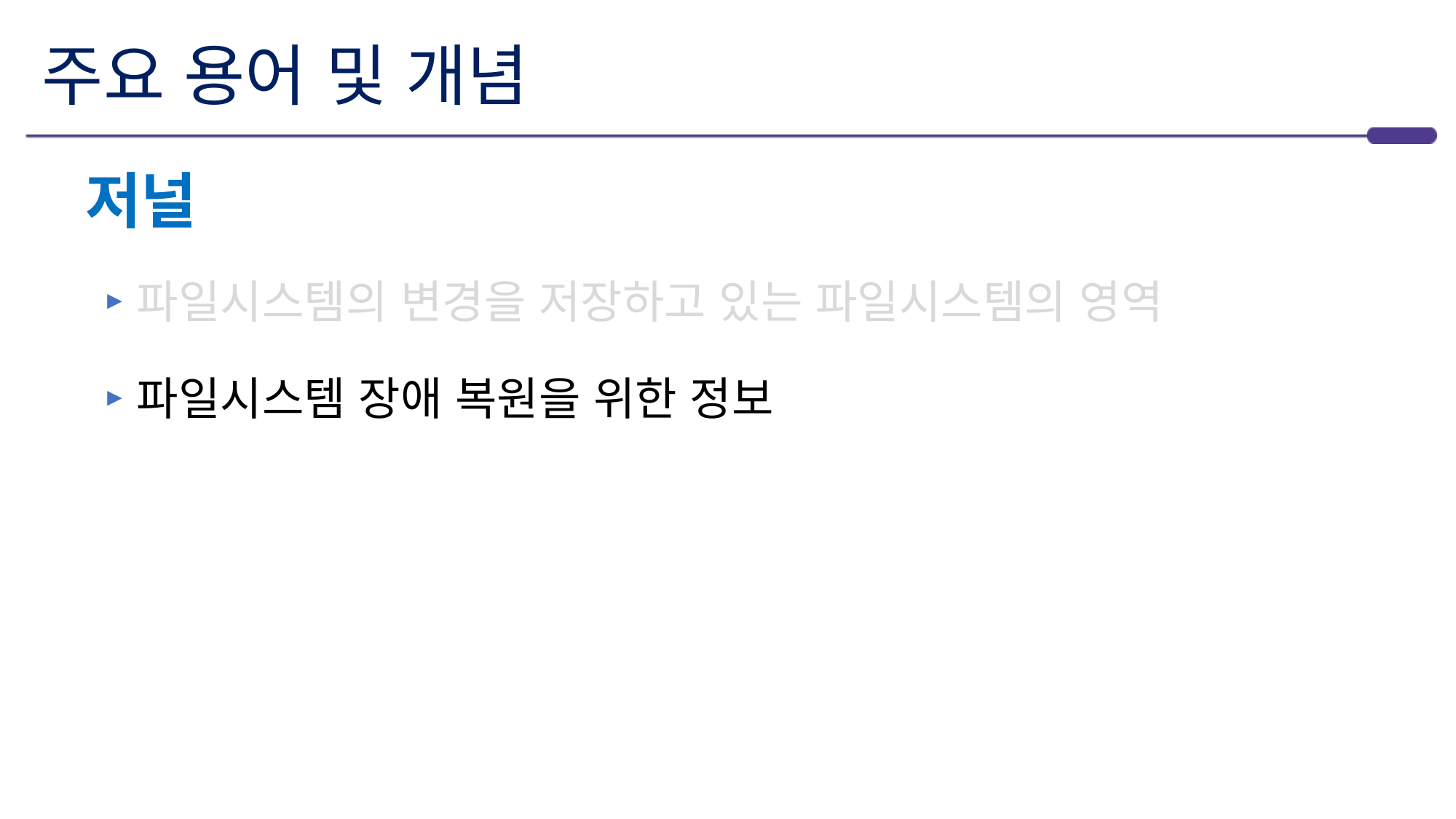

# 주요 용어 및 개념
저널
파일시스템의 변경을 저장하고 있는 파일시스템의 영역
파일시스템 장애 복원을 위한 정보